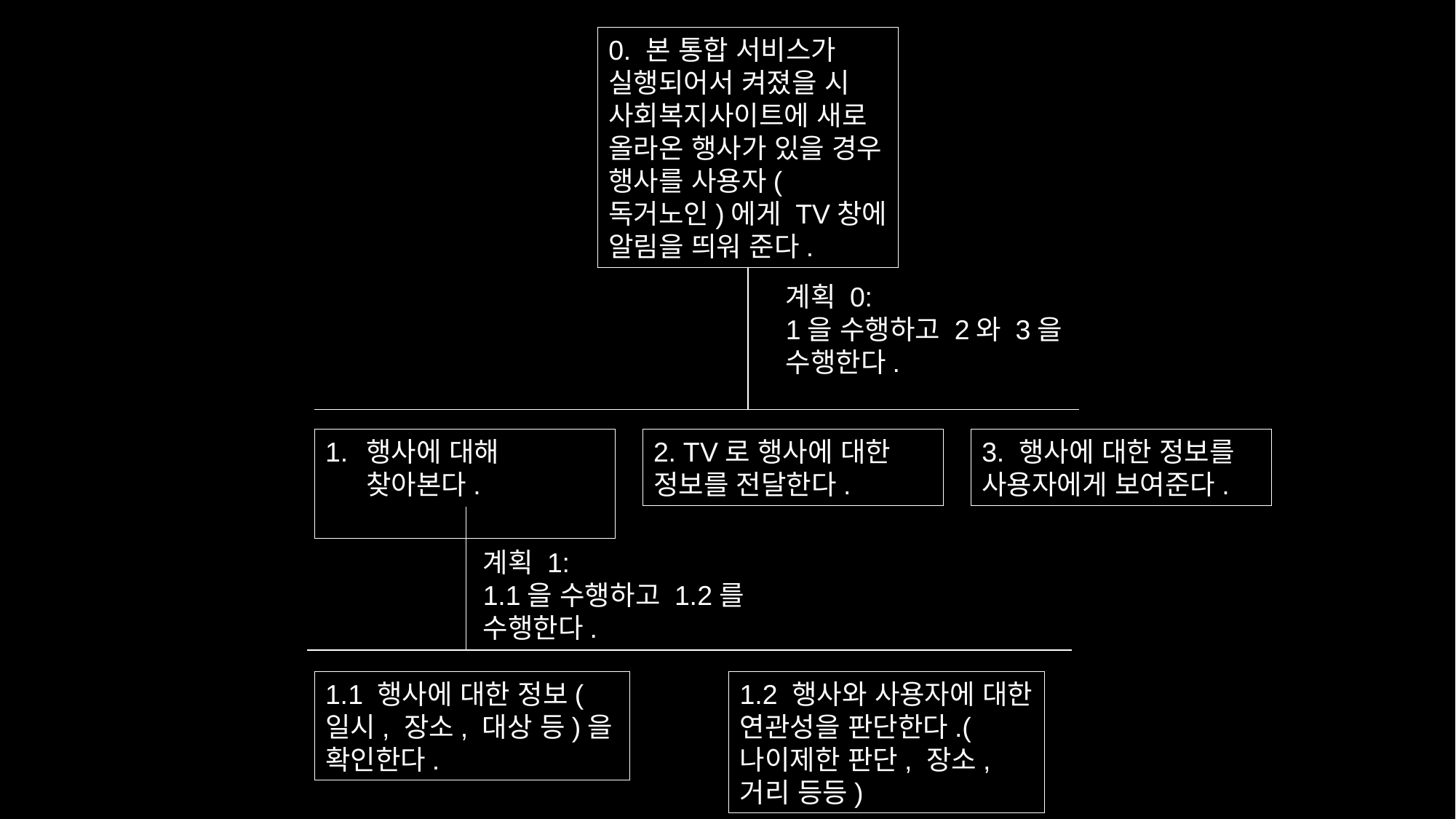

0. 본 통합 서비스가 실행되어서 켜졌을 시
사회복지사이트에 새로 올라온 행사가 있을 경우 행사를 사용자(독거노인)에게 TV창에 알림을 띄워 준다.
계획 0:
1을 수행하고 2와 3을 수행한다.
행사에 대해 찾아본다.

2. TV로 행사에 대한 정보를 전달한다.
3. 행사에 대한 정보를 사용자에게 보여준다.
계획 1:
1.1을 수행하고 1.2를 수행한다.
1.2 행사와 사용자에 대한 연관성을 판단한다.(나이제한 판단, 장소, 거리 등등)
1.1 행사에 대한 정보(일시, 장소, 대상 등)을 확인한다.